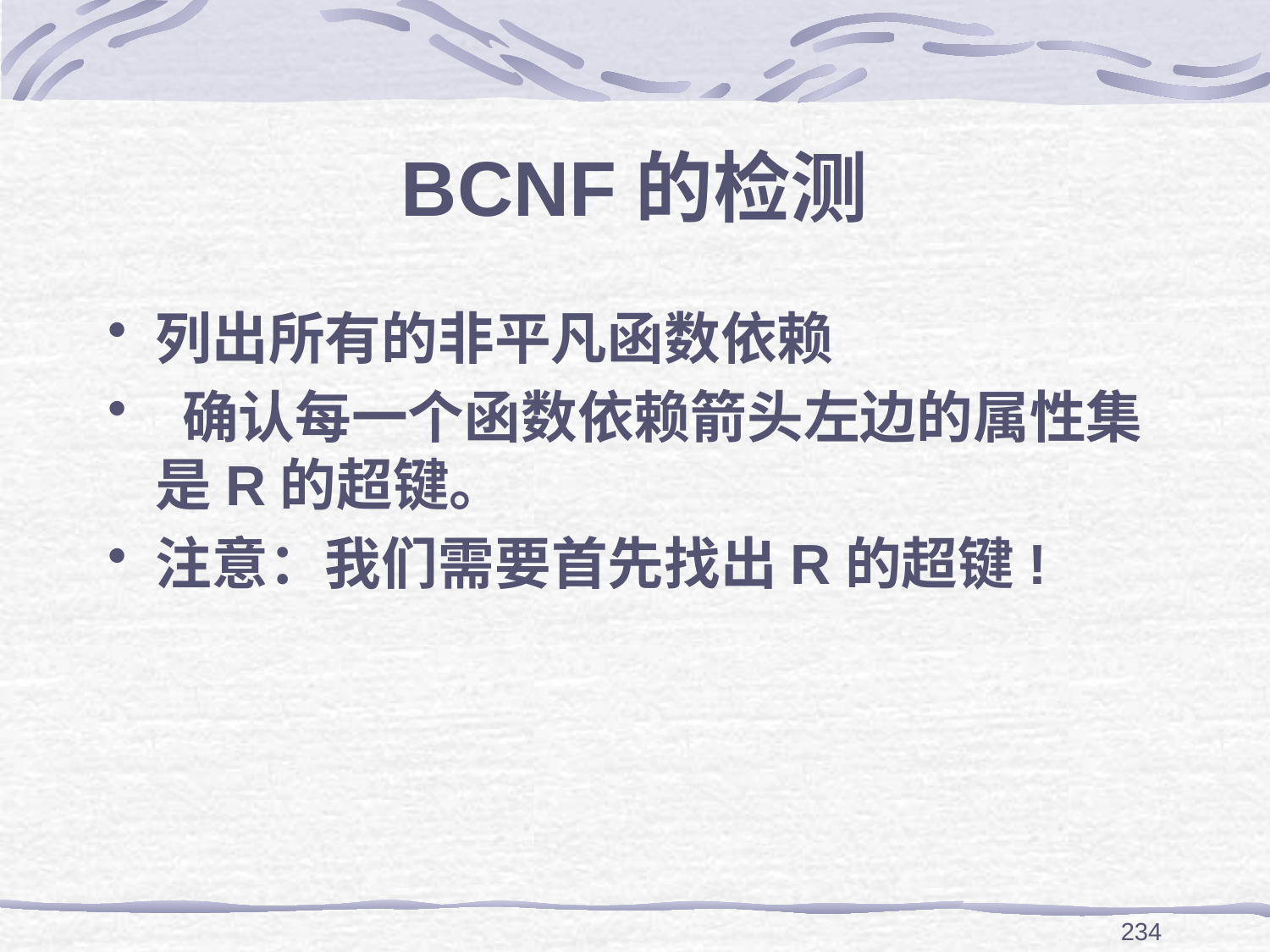

# BCNF的检测
列出所有的非平凡函数依赖
 确认每一个函数依赖箭头左边的属性集是R的超键。
注意：我们需要首先找出R的超键!
234